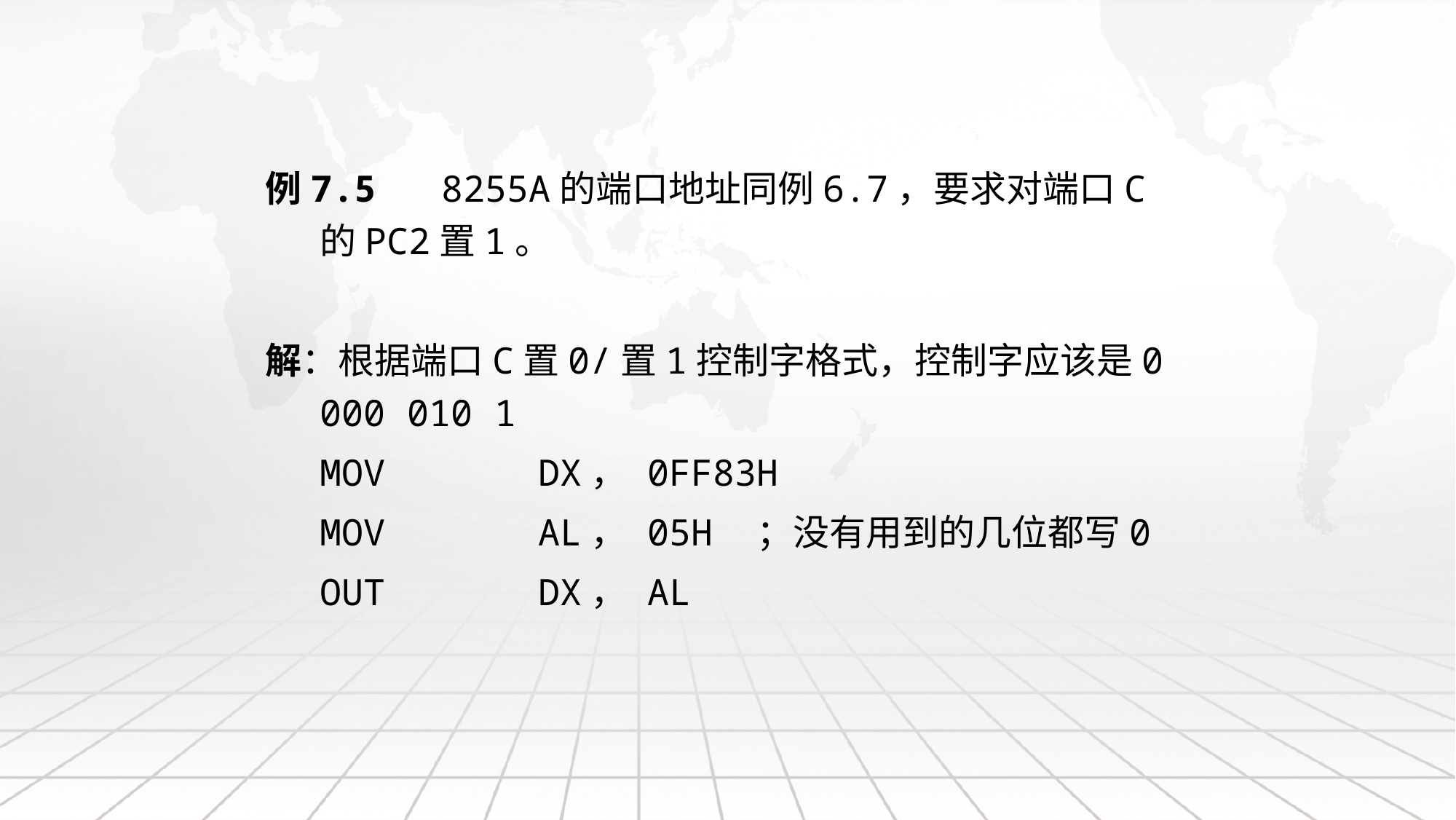

例7.5   8255A的端口地址同例6.7，要求对端口C的PC2置1。

解：根据端口C置0/置1控制字格式，控制字应该是0 000 010 1
	MOV		DX，	0FF83H
	MOV		AL，	05H	；没有用到的几位都写0
	OUT		DX，	AL